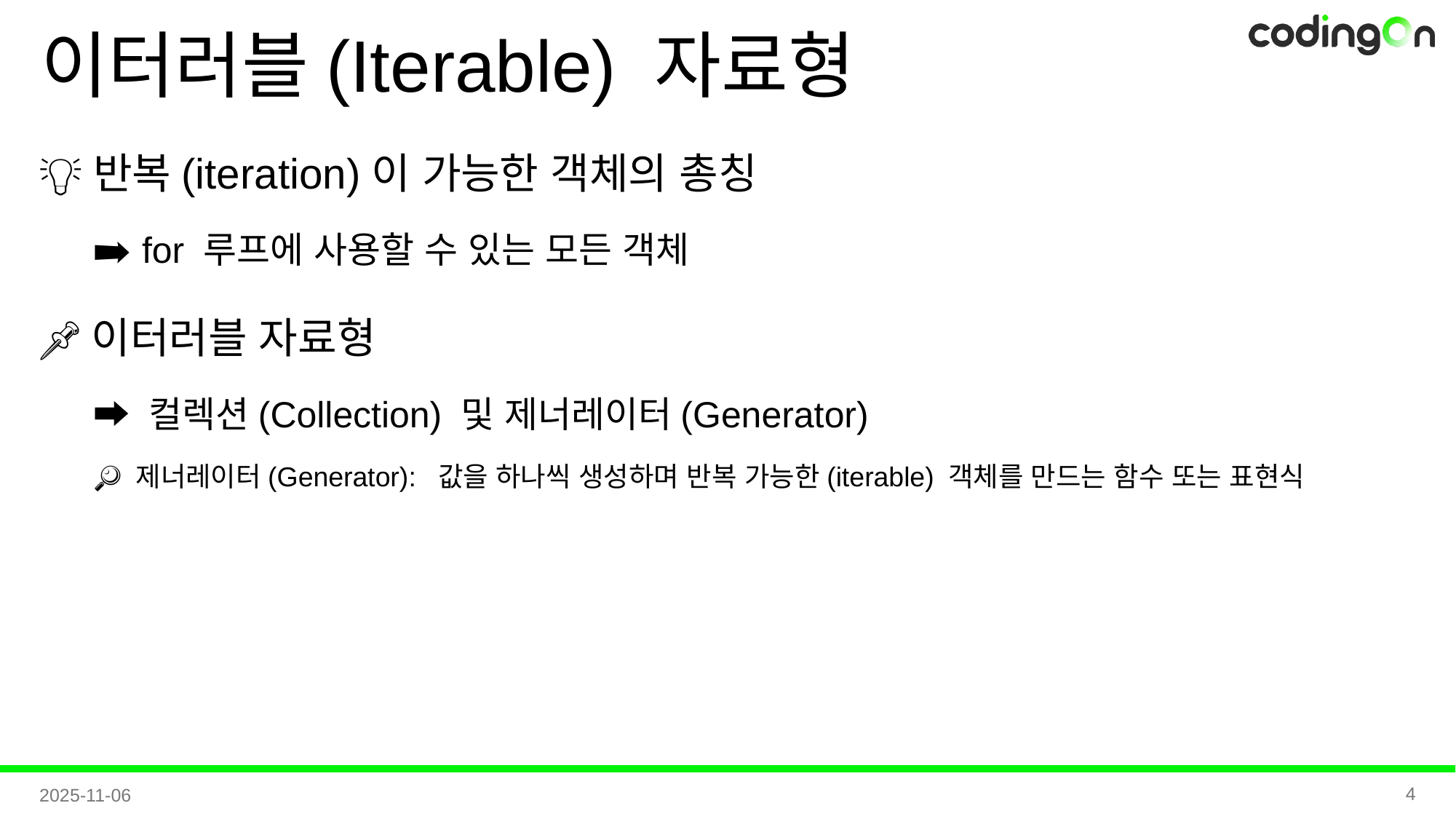

# 이터러블(Iterable) 자료형
💡반복(iteration)이 가능한 객체의 총칭
➡️ for 루프에 사용할 수 있는 모든 객체
📌이터러블 자료형
➡️ 컬렉션(Collection) 및 제너레이터(Generator)
🔎 제너레이터(Generator):  값을 하나씩 생성하며 반복 가능한(iterable) 객체를 만드는 함수 또는 표현식
4
2025-11-06